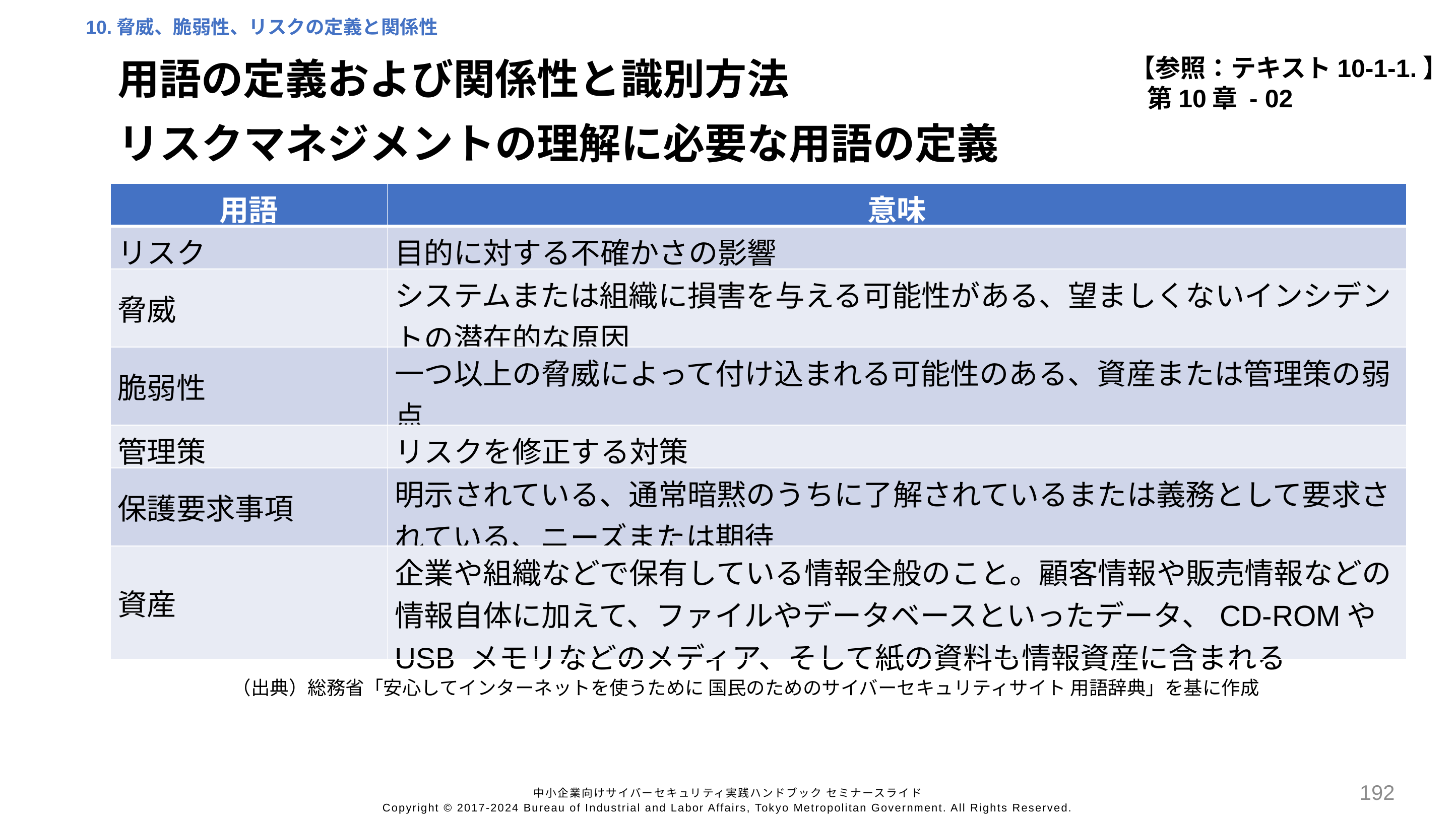

10.脅威、脆弱性、リスクの定義と関係性
【参照：テキスト10-1-1.】
第10章 - 02
用語の定義および関係性と識別方法
リスクマネジメントの理解に必要な用語の定義
| 用語 | 意味 |
| --- | --- |
| リスク | 目的に対する不確かさの影響 |
| 脅威 | システムまたは組織に損害を与える可能性がある、望ましくないインシデントの潜在的な原因 |
| 脆弱性 | 一つ以上の脅威によって付け込まれる可能性のある、資産または管理策の弱点 |
| 管理策 | リスクを修正する対策 |
| 保護要求事項 | 明示されている、通常暗黙のうちに了解されているまたは義務として要求されている、ニーズまたは期待 |
| 資産 | 企業や組織などで保有している情報全般のこと。顧客情報や販売情報などの情報自体に加えて、ファイルやデータベースといったデータ、CD-ROMや USB メモリなどのメディア、そして紙の資料も情報資産に含まれる |
（出典）総務省「安心してインターネットを使うために 国民のためのサイバーセキュリティサイト 用語辞典」を基に作成
192